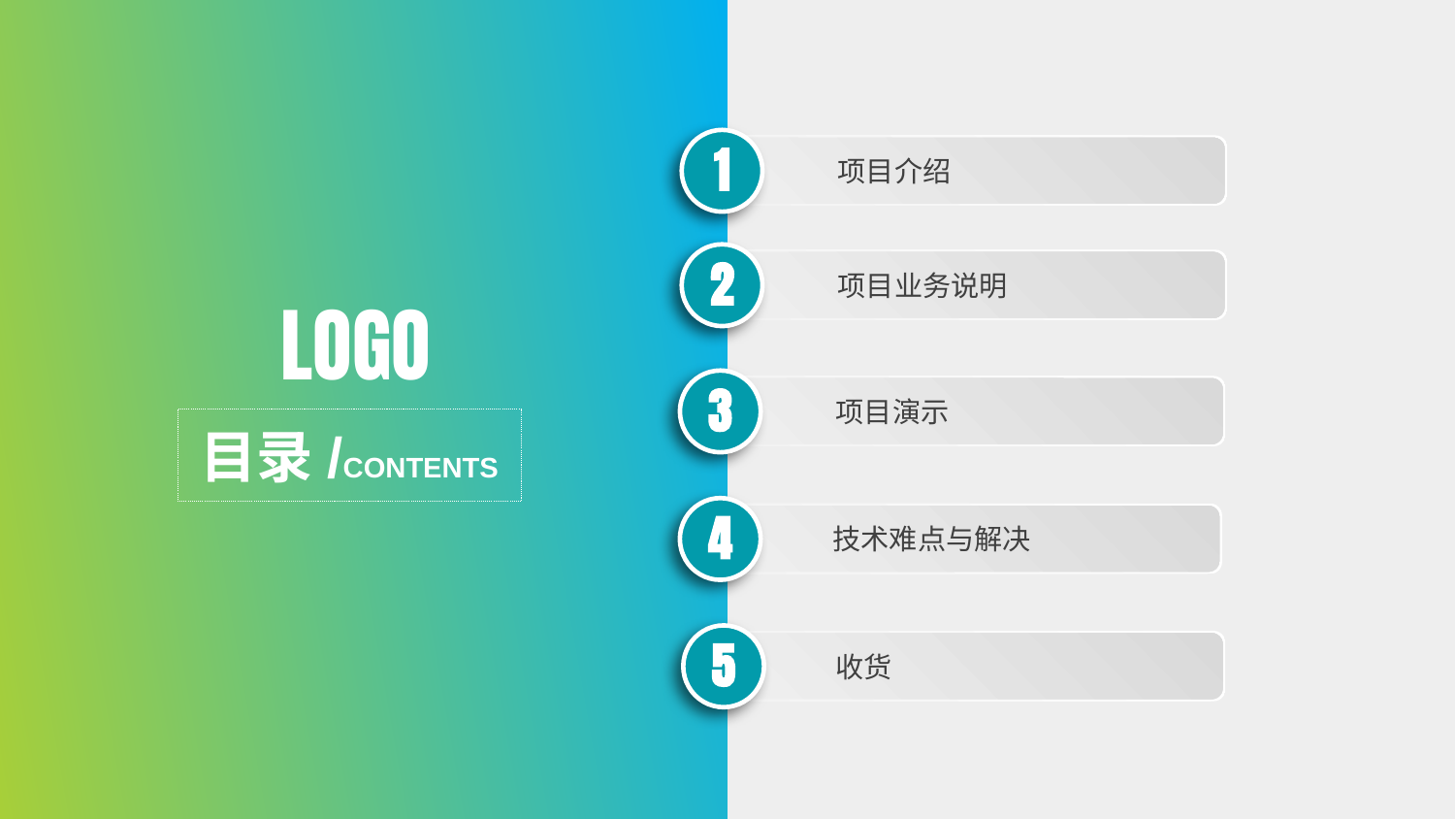

1

项目介绍
2

项目业务说明
LOGO
3

项目演示
目录/CONTENTS
4

技术难点与解决
5

收货